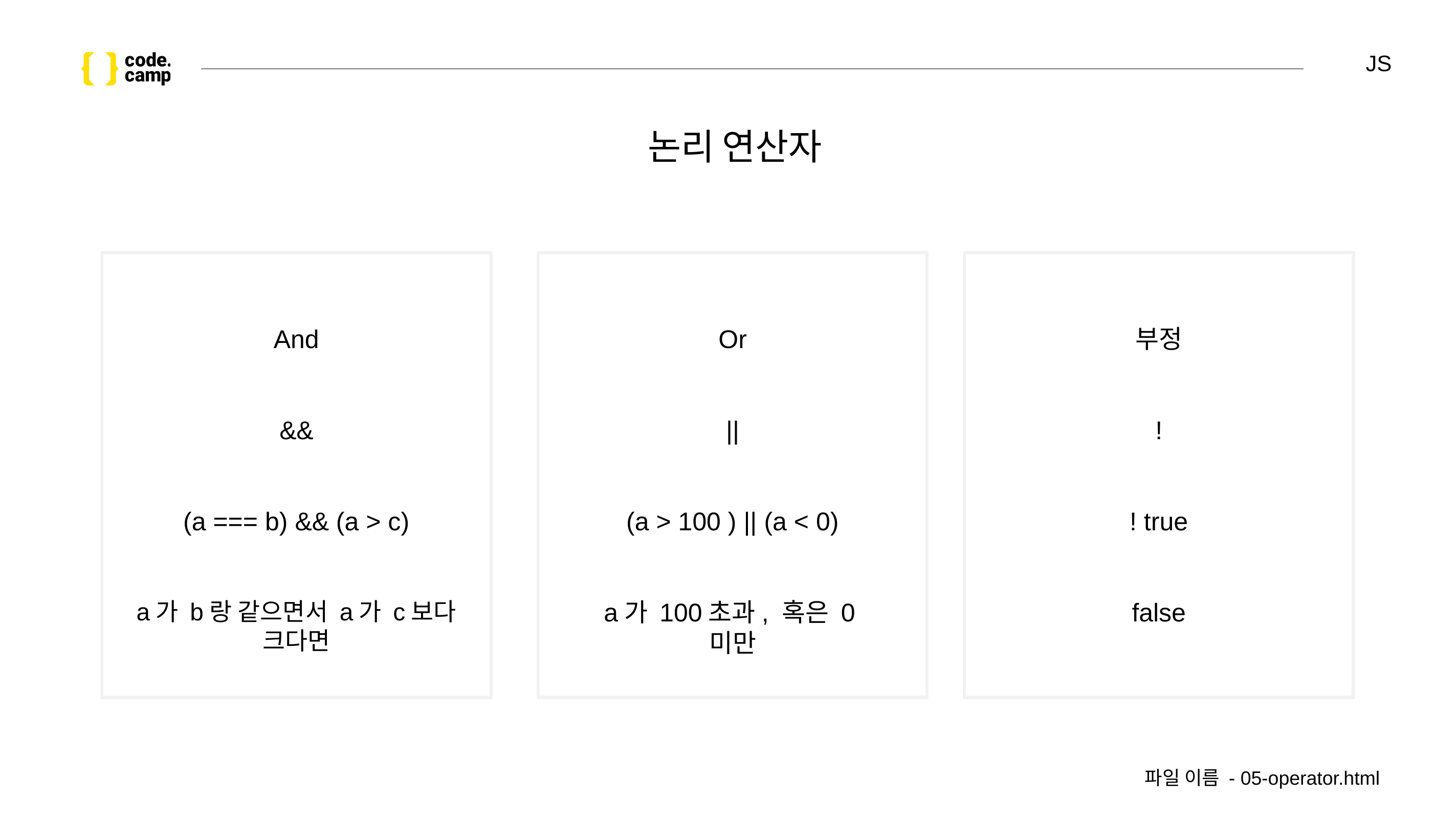

# JS

논리 연산자

And
&&
(a === b) && (a > c)
a가 b랑 같으면서 a가 c보다 크다면

Or
||
(a > 100 ) || (a < 0)
a가 100초과, 혹은 0미만

부정
!
! true
false
파일 이름 - 05-operator.html